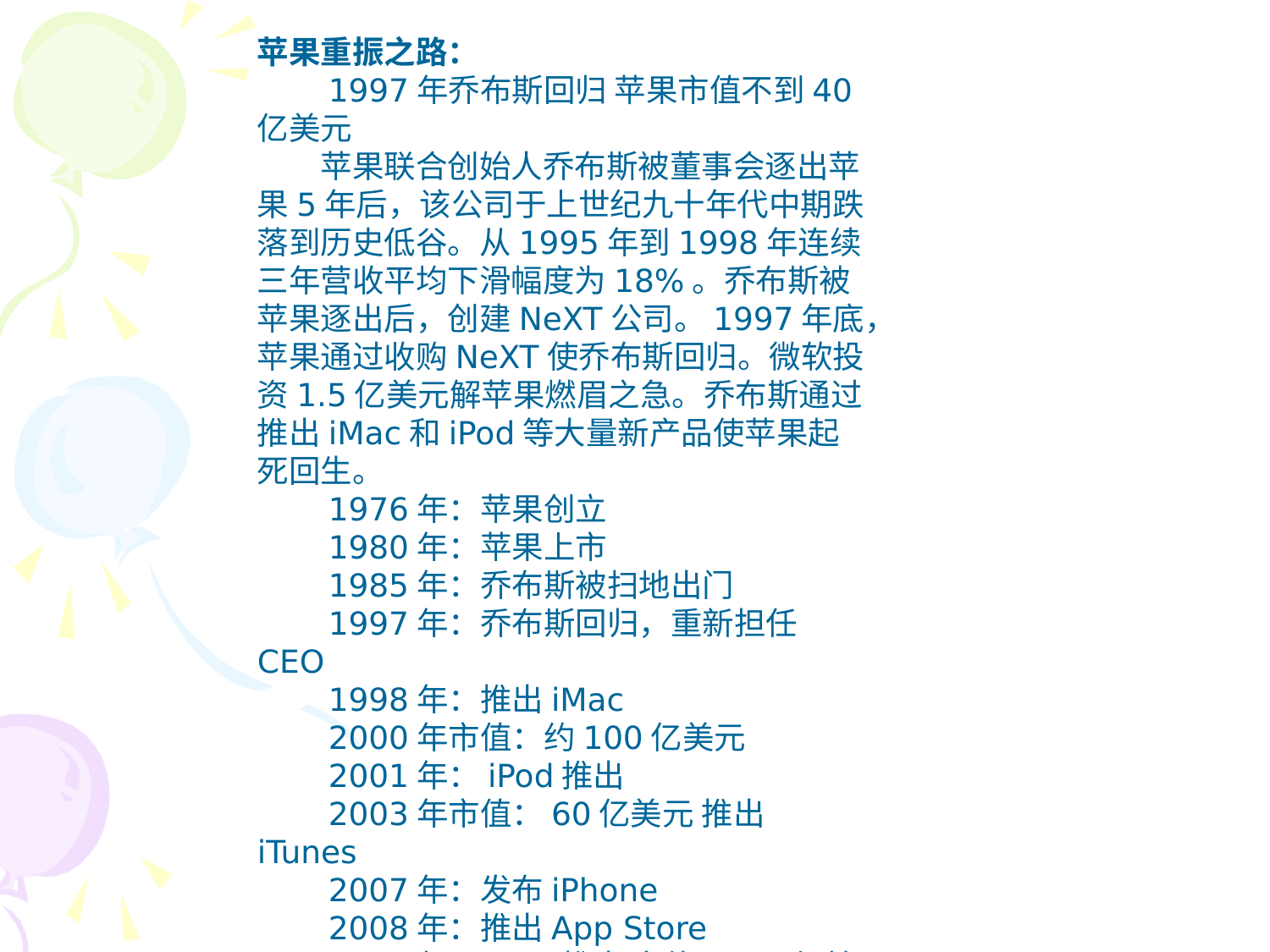

苹果重振之路：
　　1997年乔布斯回归 苹果市值不到40亿美元
　　苹果联合创始人乔布斯被董事会逐出苹果5年后，该公司于上世纪九十年代中期跌落到历史低谷。从1995年到1998年连续三年营收平均下滑幅度为18%。乔布斯被苹果逐出后，创建NeXT公司。1997年底，苹果通过收购NeXT使乔布斯回归。微软投资1.5亿美元解苹果燃眉之急。乔布斯通过推出iMac和iPod等大量新产品使苹果起死回生。
　　1976年：苹果创立
　　1980年：苹果上市
　　1985年：乔布斯被扫地出门
　　1997年：乔布斯回归，重新担任CEO
　　1998年：推出iMac
　　2000年市值：约100亿美元
　　2001年：iPod推出
　　2003年市值：60亿美元 推出iTunes
　　2007年：发布iPhone
　　2008年：推出App Store
　　2010年：iPad推出 市值2650亿美元